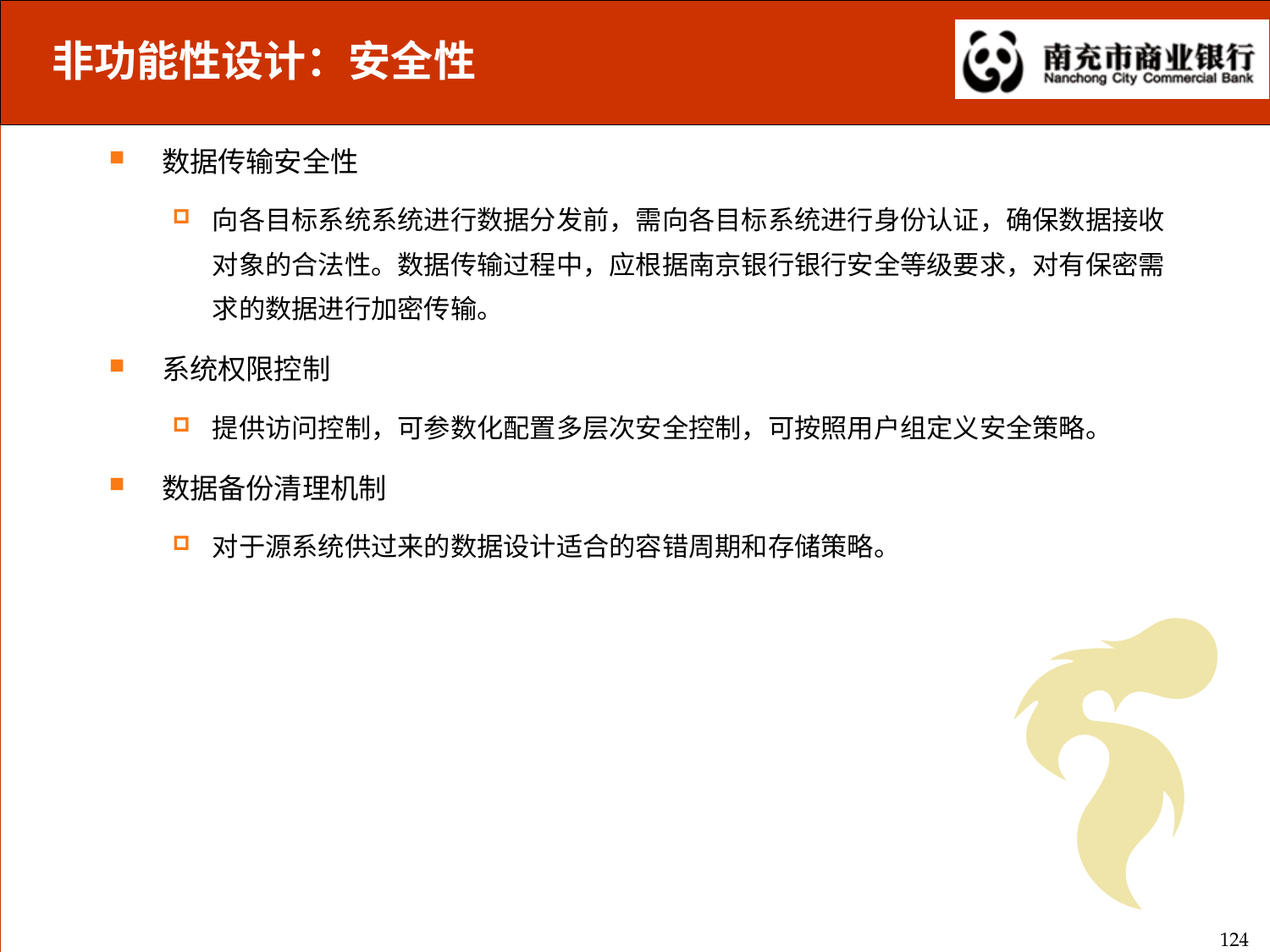

非功能性设计：安全性
数据传输安全性
向各目标系统系统进行数据分发前，需向各目标系统进行身份认证，确保数据接收对象的合法性。数据传输过程中，应根据南京银行银行安全等级要求，对有保密需求的数据进行加密传输。
系统权限控制
提供访问控制，可参数化配置多层次安全控制，可按照用户组定义安全策略。
数据备份清理机制
对于源系统供过来的数据设计适合的容错周期和存储策略。
124
124